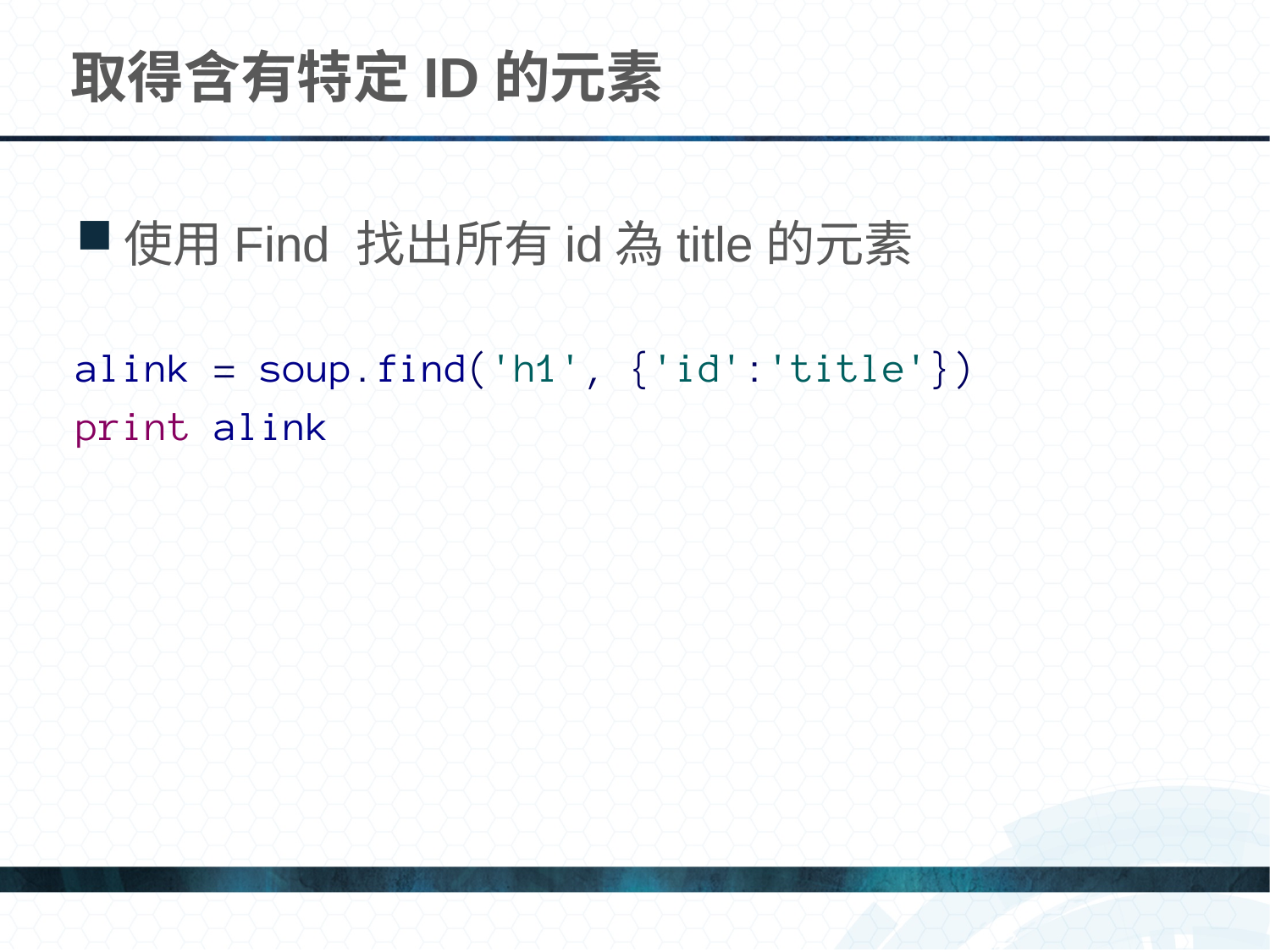

# 取得含有特定ID的元素
使用Find 找出所有id為title的元素

alink = soup.find('h1', {'id':'title'})
print alink